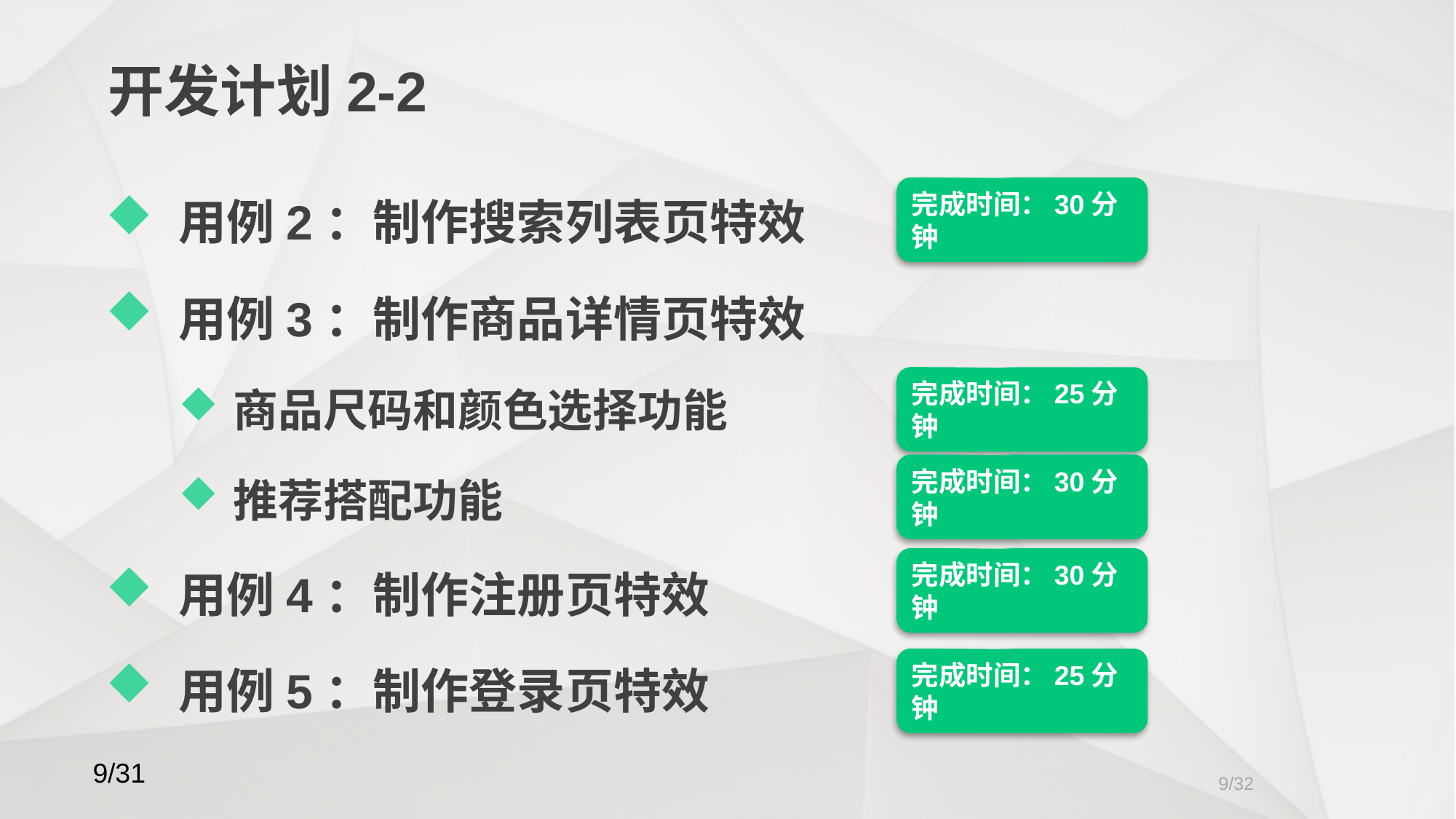

# 开发计划2-2
用例2：制作搜索列表页特效
用例3：制作商品详情页特效
商品尺码和颜色选择功能
推荐搭配功能
用例4：制作注册页特效
用例5：制作登录页特效
完成时间：30分钟
完成时间：25分钟
完成时间：30分钟
完成时间：30分钟
完成时间：25分钟
9/32